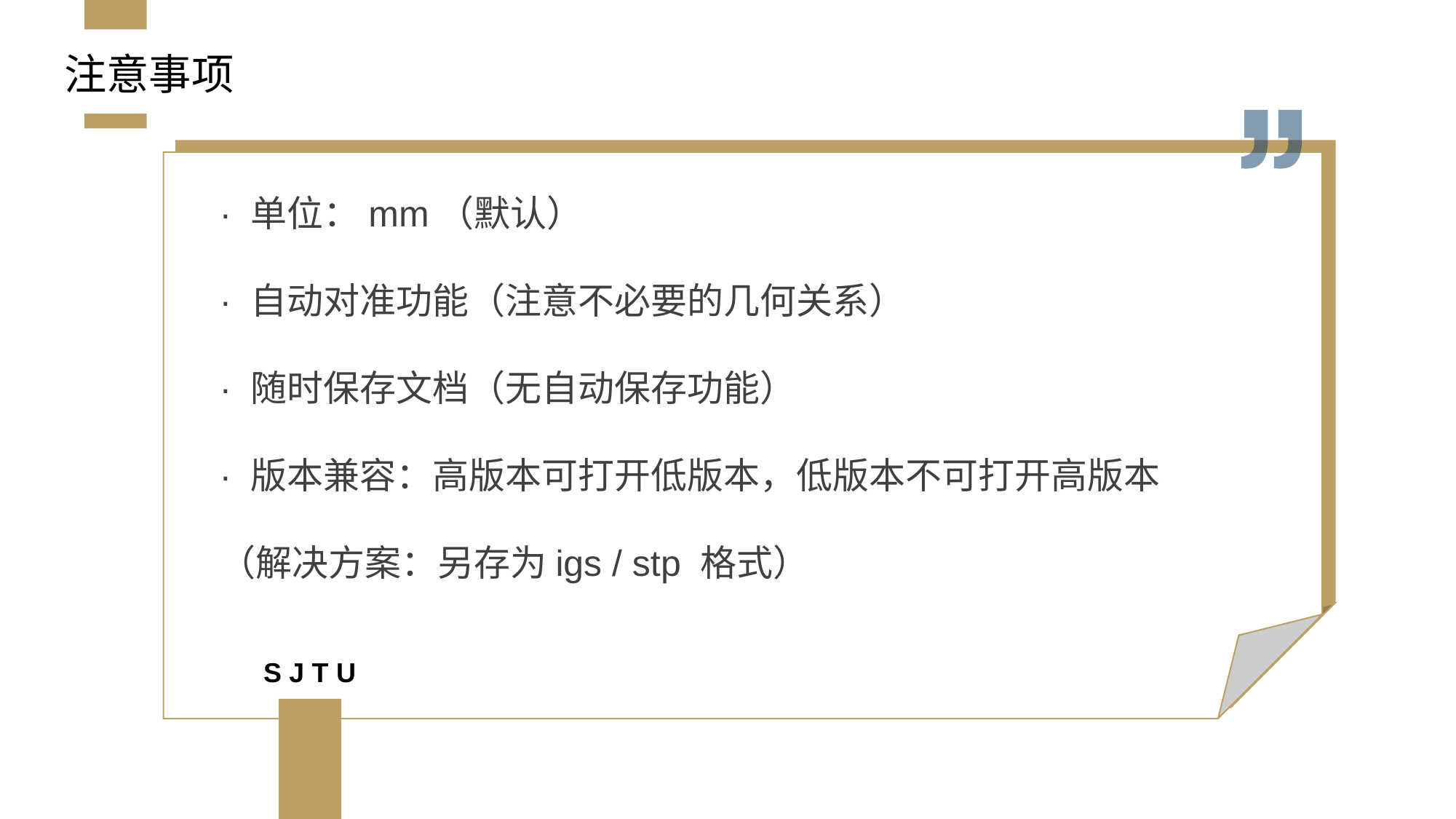

# 注意事项
· 单位：mm（默认）

· 自动对准功能（注意不必要的几何关系）

· 随时保存文档（无自动保存功能）

· 版本兼容：高版本可打开低版本，低版本不可打开高版本

（解决方案：另存为igs / stp 格式）